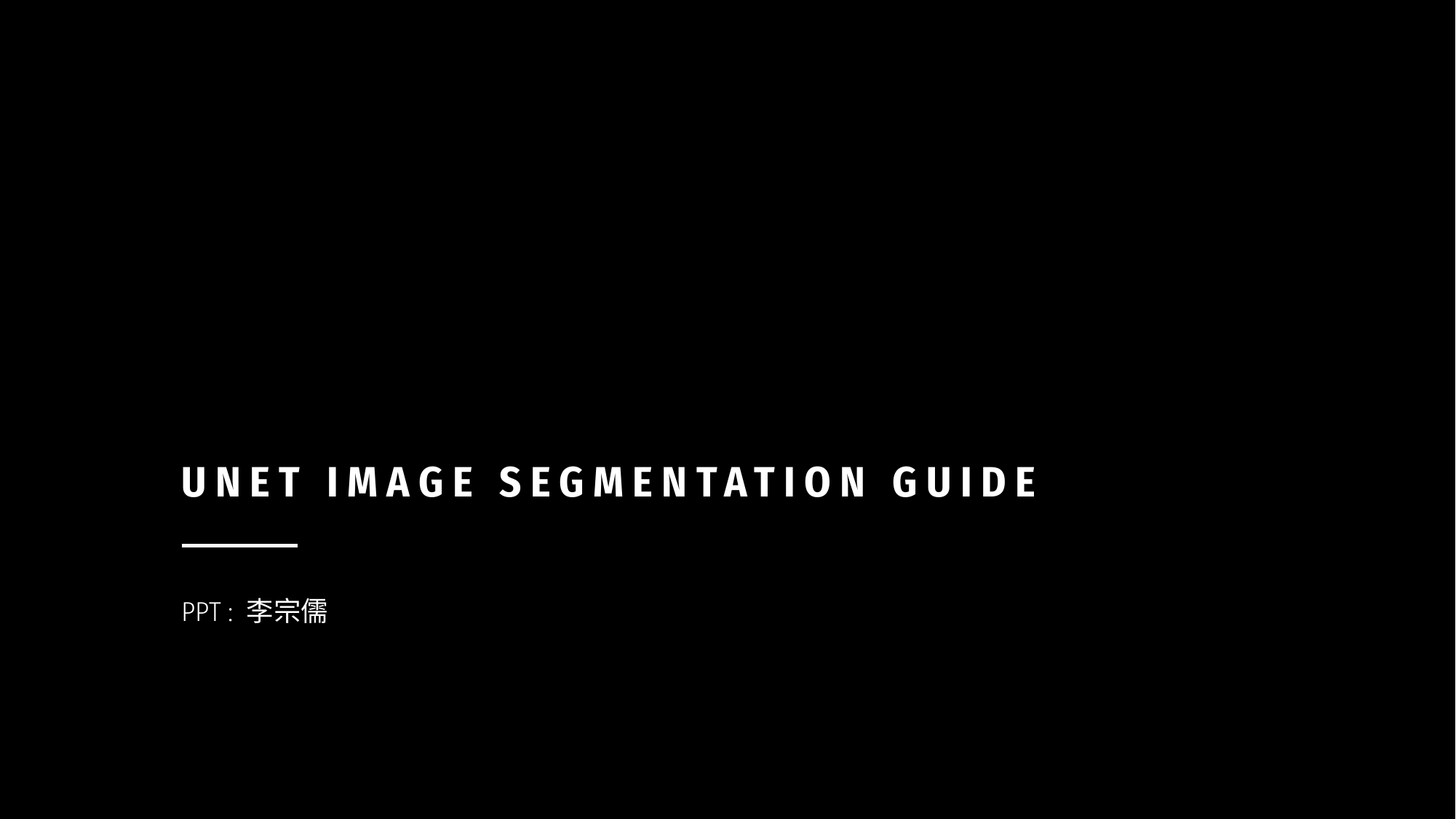

# UNet Image segmentation guide
PPT : 李宗儒